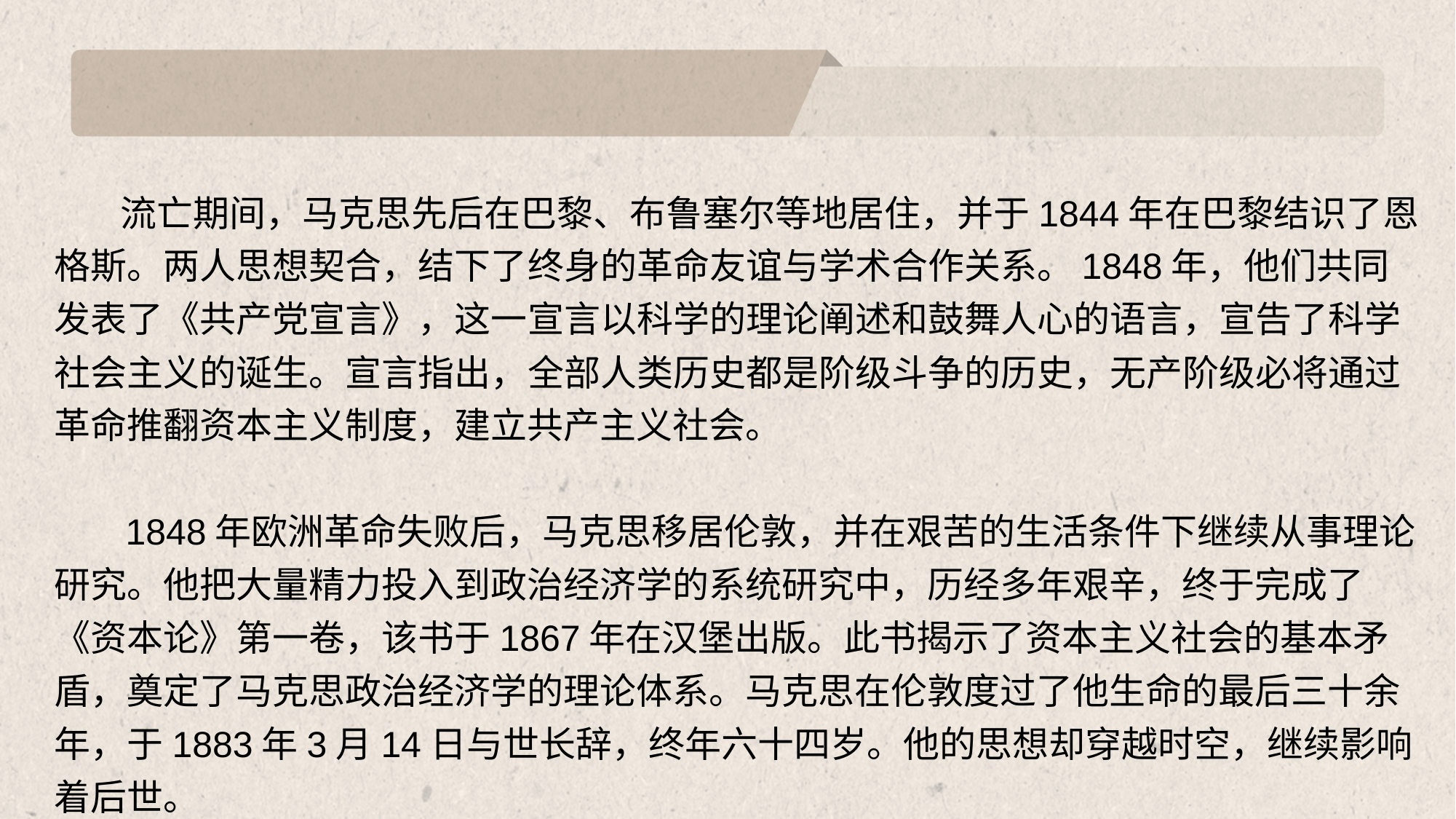

流亡期间，马克思先后在巴黎、布鲁塞尔等地居住，并于1844年在巴黎结识了恩格斯。两人思想契合，结下了终身的革命友谊与学术合作关系。1848年，他们共同发表了《共产党宣言》，这一宣言以科学的理论阐述和鼓舞人心的语言，宣告了科学社会主义的诞生。宣言指出，全部人类历史都是阶级斗争的历史，无产阶级必将通过革命推翻资本主义制度，建立共产主义社会。

       1848年欧洲革命失败后，马克思移居伦敦，并在艰苦的生活条件下继续从事理论研究。他把大量精力投入到政治经济学的系统研究中，历经多年艰辛，终于完成了《资本论》第一卷，该书于1867年在汉堡出版。此书揭示了资本主义社会的基本矛盾，奠定了马克思政治经济学的理论体系。马克思在伦敦度过了他生命的最后三十余年，于1883年3月14日与世长辞，终年六十四岁。他的思想却穿越时空，继续影响着后世。